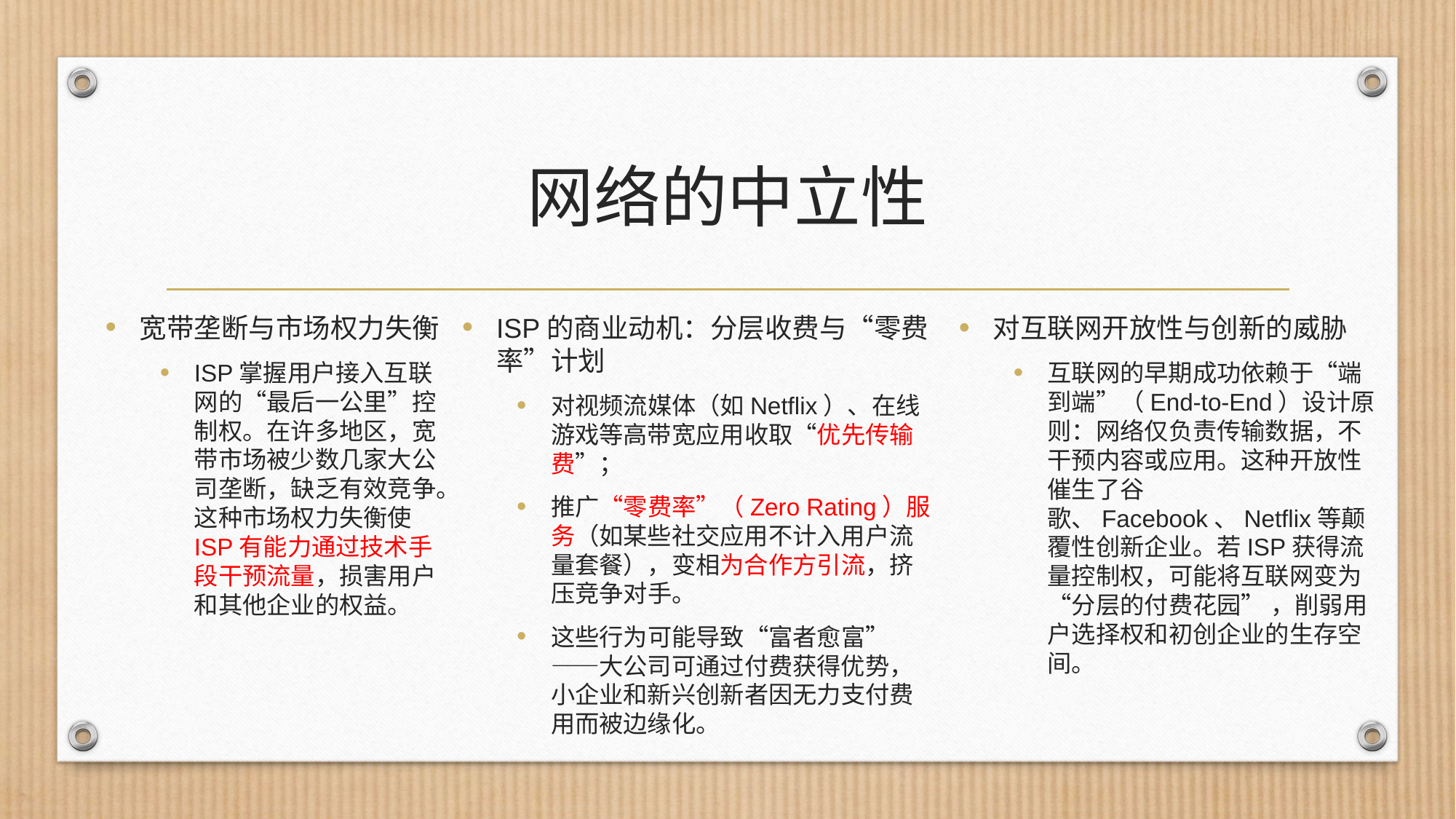

# 网络的中立性
宽带垄断与市场权力失衡
ISP掌握用户接入互联网的“最后一公里”控制权。在许多地区，宽带市场被少数几家大公司垄断，缺乏有效竞争。这种市场权力失衡使ISP有能力通过技术手段干预流量，损害用户和其他企业的权益。
ISP的商业动机：分层收费与“零费率”计划
对视频流媒体（如Netflix）、在线游戏等高带宽应用收取“优先传输费”；
推广“零费率”（Zero Rating）服务（如某些社交应用不计入用户流量套餐），变相为合作方引流，挤压竞争对手。
这些行为可能导致“富者愈富”——大公司可通过付费获得优势，小企业和新兴创新者因无力支付费用而被边缘化。
对互联网开放性与创新的威胁
互联网的早期成功依赖于“端到端”（End-to-End）设计原则：网络仅负责传输数据，不干预内容或应用。这种开放性催生了谷歌、Facebook、Netflix等颠覆性创新企业。若ISP获得流量控制权，可能将互联网变为“分层的付费花园” ，削弱用户选择权和初创企业的生存空间。